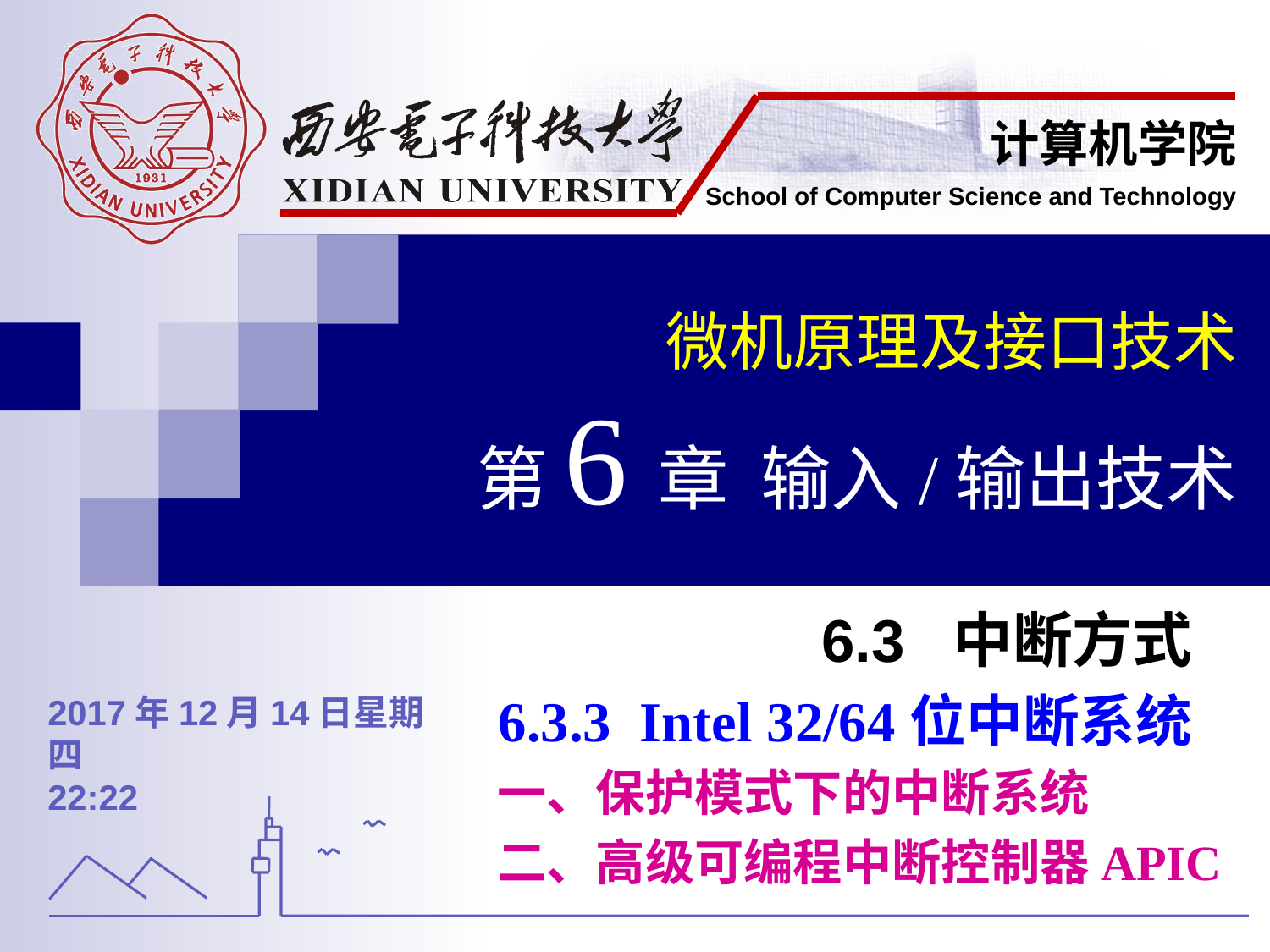

微机原理及接口技术
第6章  输入/输出技术
6.3  中断方式
6.3.3  Intel 32/64位中断系统
一、保护模式下的中断系统
二、高级可编程中断控制器APIC